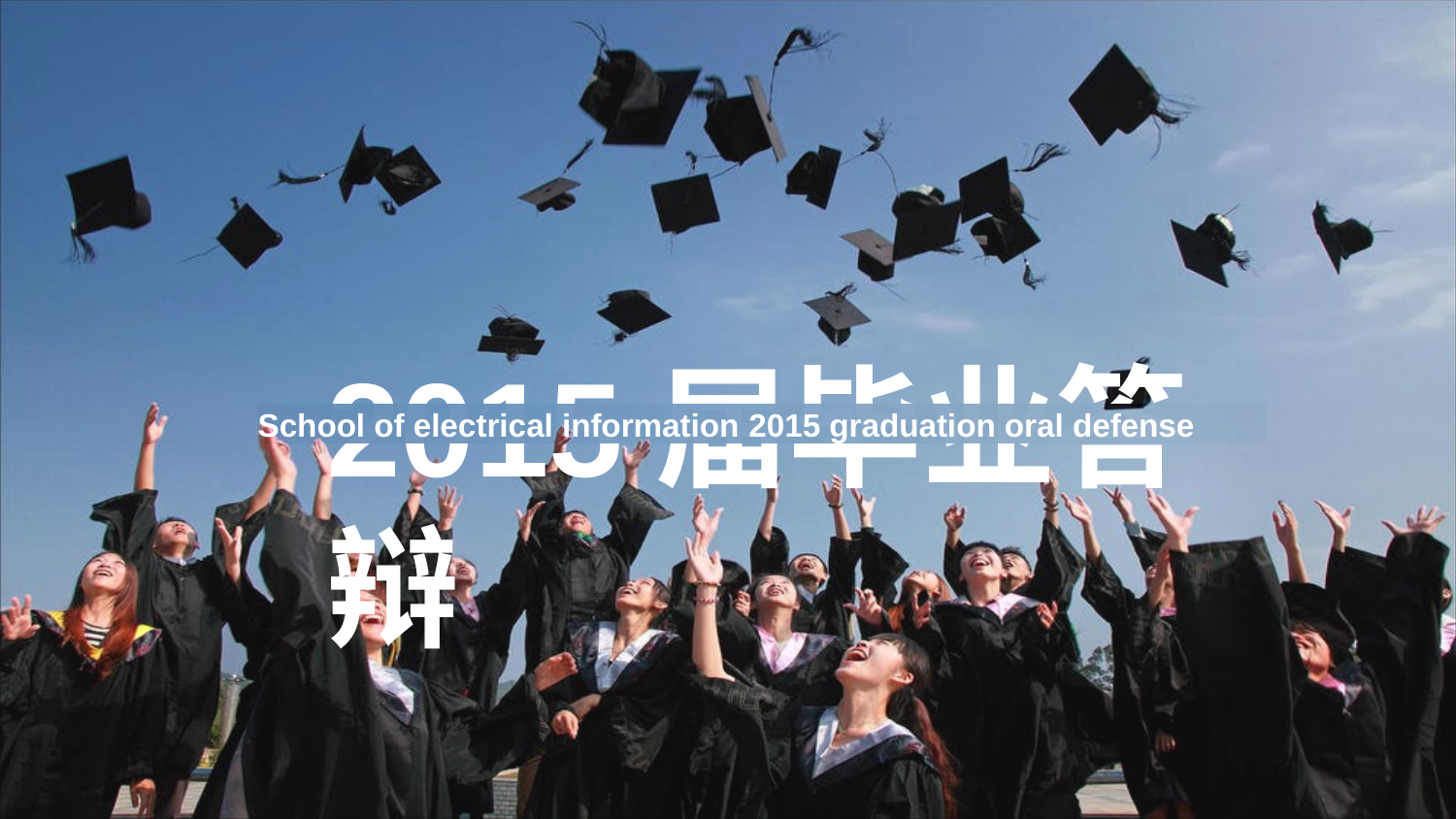

2015届毕业答辩
School of electrical information 2015 graduation oral defense